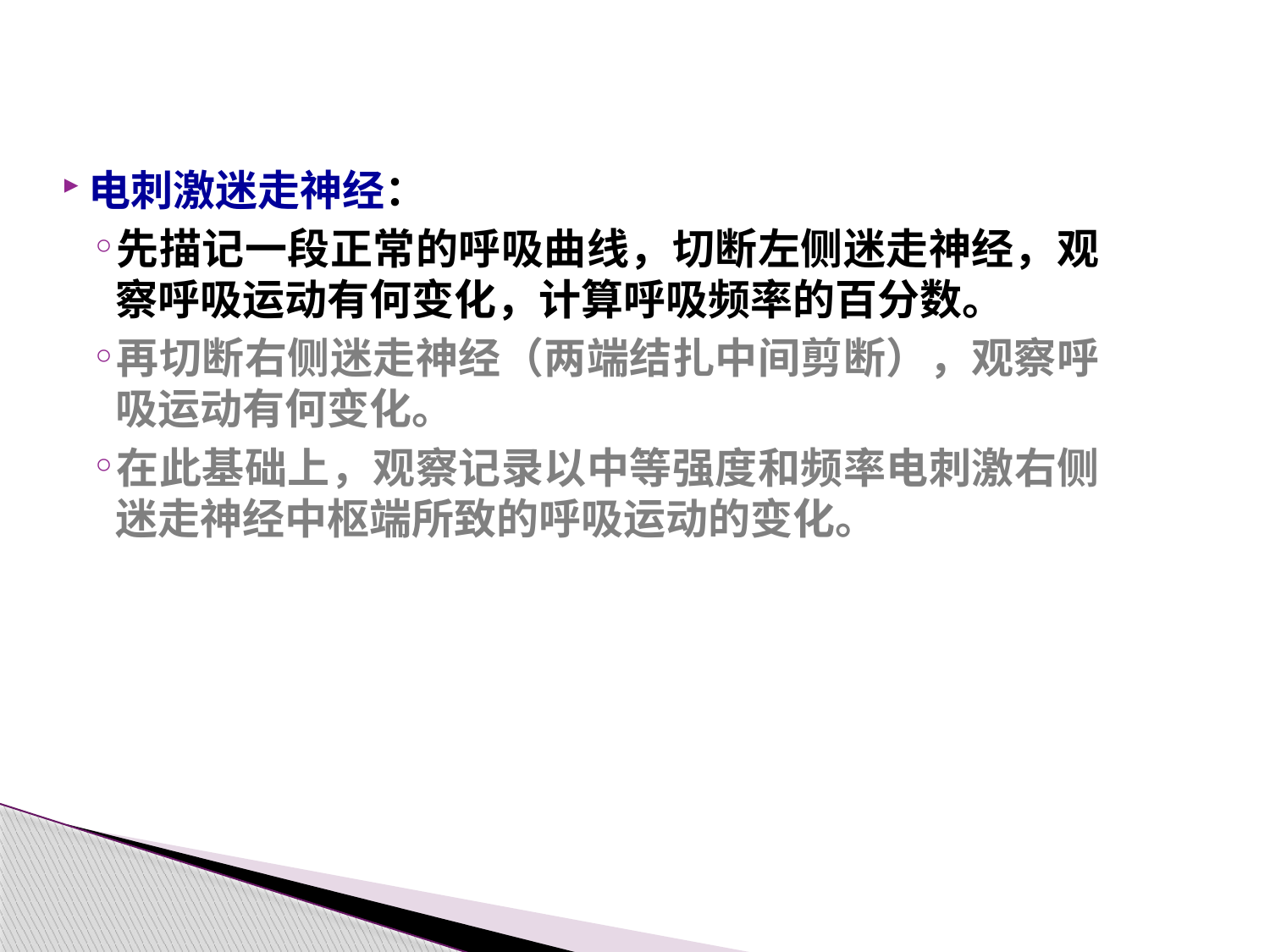

电刺激迷走神经：
先描记一段正常的呼吸曲线，切断左侧迷走神经，观察呼吸运动有何变化，计算呼吸频率的百分数。
再切断右侧迷走神经（两端结扎中间剪断），观察呼吸运动有何变化。
在此基础上，观察记录以中等强度和频率电刺激右侧迷走神经中枢端所致的呼吸运动的变化。